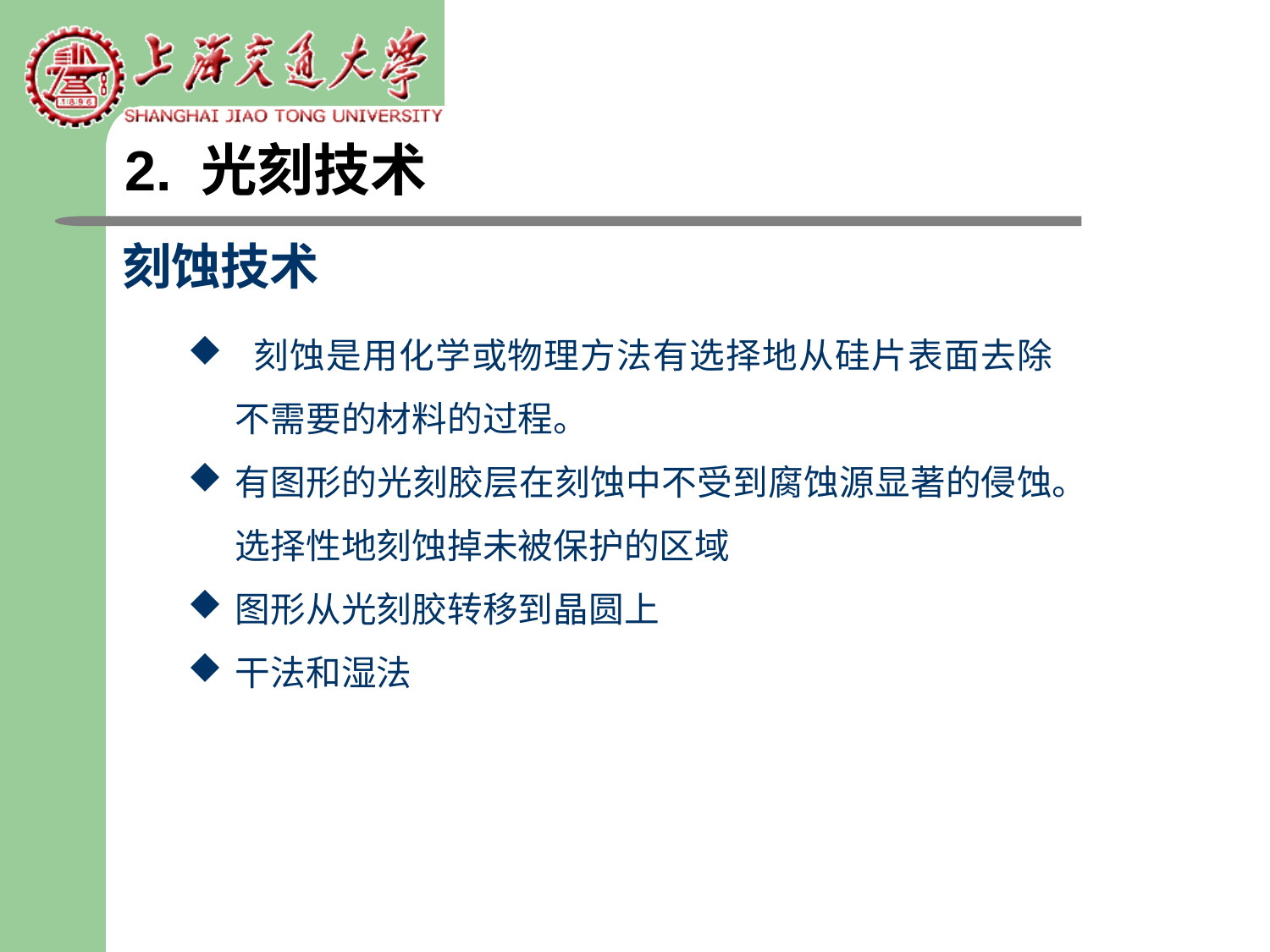

2. 光刻技术
刻蚀技术
 刻蚀是用化学或物理方法有选择地从硅片表面去除不需要的材料的过程。
有图形的光刻胶层在刻蚀中不受到腐蚀源显著的侵蚀。选择性地刻蚀掉未被保护的区域
图形从光刻胶转移到晶圆上
干法和湿法